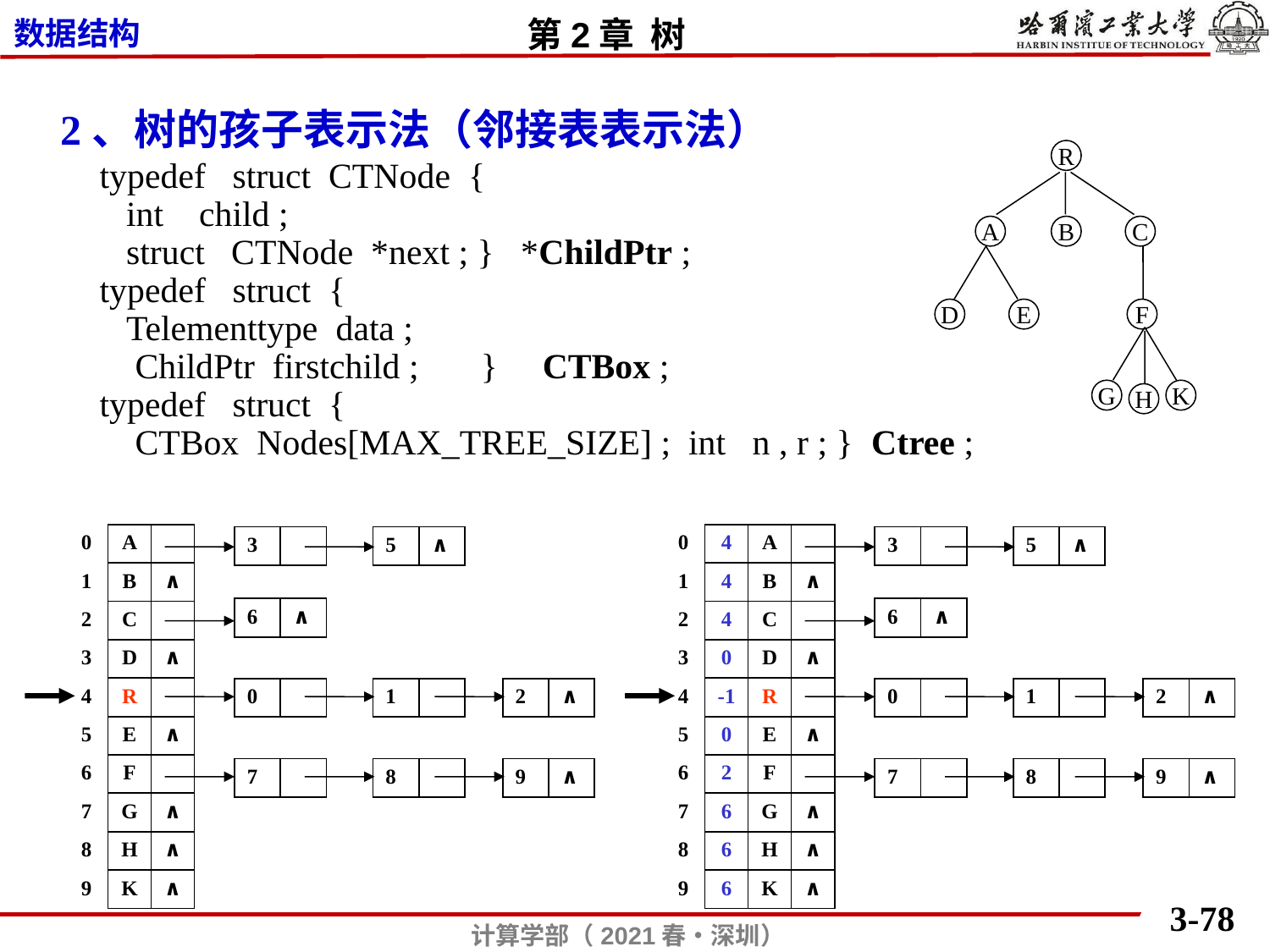

2、树的孩子表示法（邻接表表示法）
R

A
B
C

D
E
F

G
K
H
typedef   struct  CTNode  {
   int    child ;
   struct   CTNode  *next ; }   *ChildPtr ;
typedef   struct  {
   Telementtype  data ;
    ChildPtr  firstchild ;       }     CTBox ;
typedef   struct  {
    CTBox  Nodes[MAX_TREE_SIZE] ;  int   n , r ; }  Ctree ;
| 0 | A |  |
| --- | --- | --- |
| 1 | B | ∧ |
| 2 | C |  |
| 3 | D | ∧ |
| 4 | R |  |
| 5 | E | ∧ |
| 6 | F |  |
| 7 | G | ∧ |
| 8 | H | ∧ |
| 9 | K | ∧ |
| 0 | 4 | A |  |
| --- | --- | --- | --- |
| 1 | 4 | B | ∧ |
| 2 | 4 | C |  |
| 3 | 0 | D | ∧ |
| 4 | -1 | R |  |
| 5 | 0 | E | ∧ |
| 6 | 2 | F |  |
| 7 | 6 | G | ∧ |
| 8 | 6 | H | ∧ |
| 9 | 6 | K | ∧ |
| 3 |  |
| --- | --- |
| 5 | ∧ |
| --- | --- |
| 3 |  |
| --- | --- |
| 5 | ∧ |
| --- | --- |

| 6 | ∧ |
| --- | --- |
| 6 | ∧ |
| --- | --- |

| 0 |  |
| --- | --- |
| 1 |  |
| --- | --- |
| 2 | ∧ |
| --- | --- |
| 0 |  |
| --- | --- |
| 1 |  |
| --- | --- |
| 2 | ∧ |
| --- | --- |

| 7 |  |
| --- | --- |
| 8 |  |
| --- | --- |
| 9 | ∧ |
| --- | --- |
| 7 |  |
| --- | --- |
| 8 |  |
| --- | --- |
| 9 | ∧ |
| --- | --- |